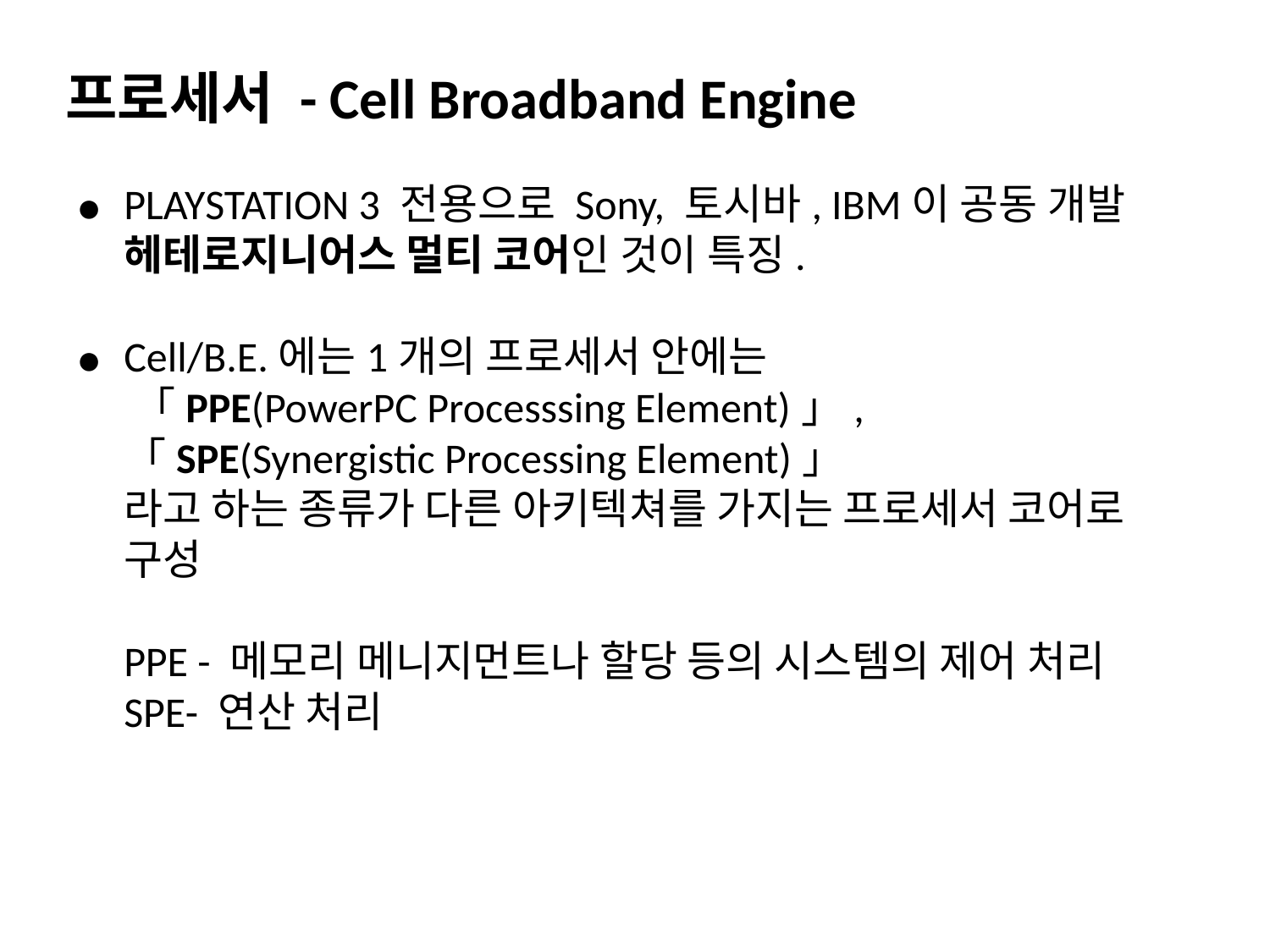

프로세서 - Cell Broadband Engine
PLAYSTATION 3 전용으로 Sony, 토시바, IBM이 공동 개발
헤테로지니어스 멀티 코어인 것이 특징.
Cell/B.E.에는1개의 프로세서 안에는
 「PPE(PowerPC Processsing Element)」,
「SPE(Synergistic Processing Element)」
라고 하는 종류가 다른 아키텍쳐를 가지는 프로세서 코어로 구성
PPE - 메모리 메니지먼트나 할당 등의 시스템의 제어 처리
SPE- 연산 처리